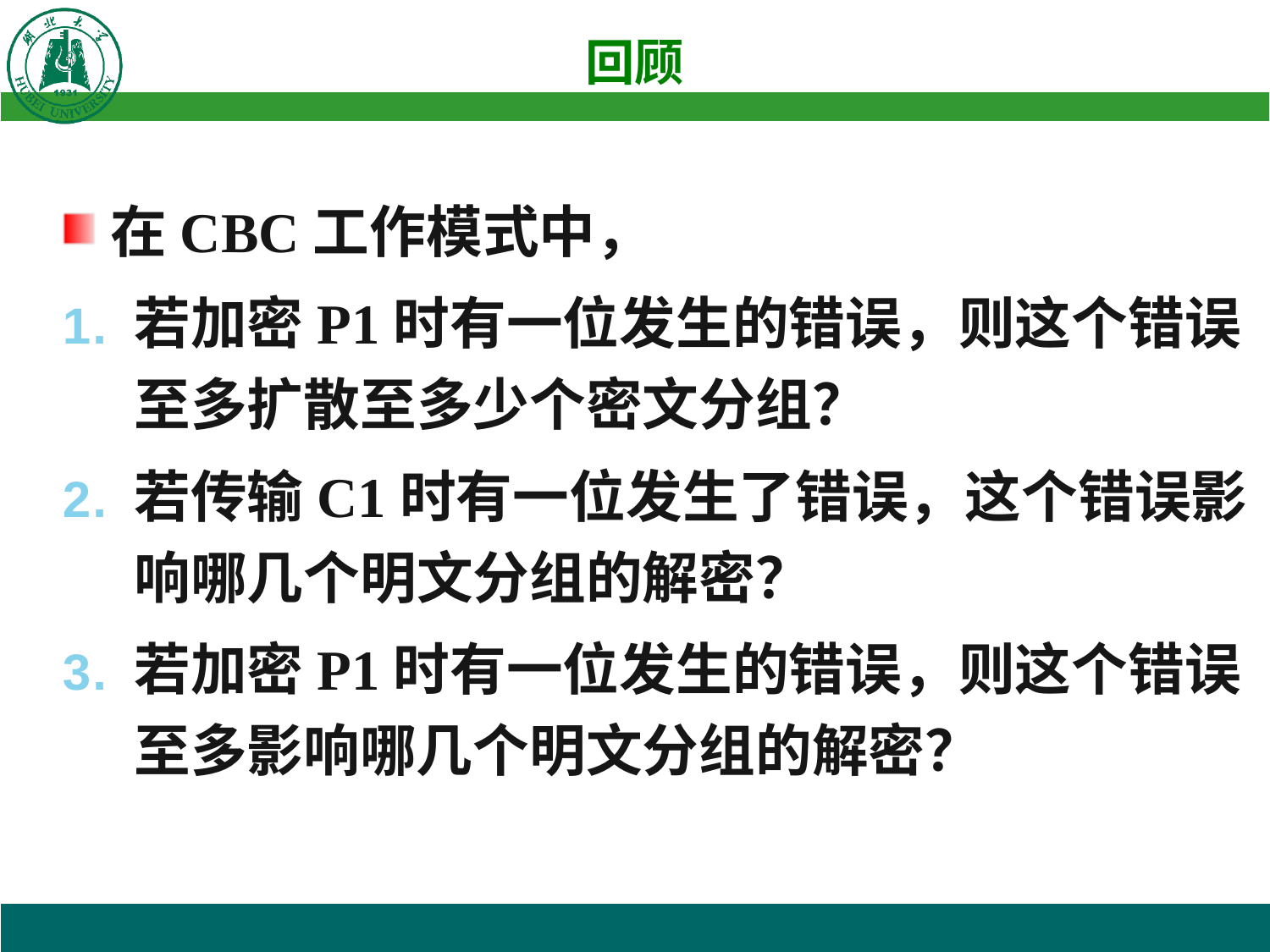

在CBC工作模式中，
若加密P1时有一位发生的错误，则这个错误至多扩散至多少个密文分组？
若传输C1时有一位发生了错误，这个错误影响哪几个明文分组的解密？
若加密P1时有一位发生的错误，则这个错误至多影响哪几个明文分组的解密？